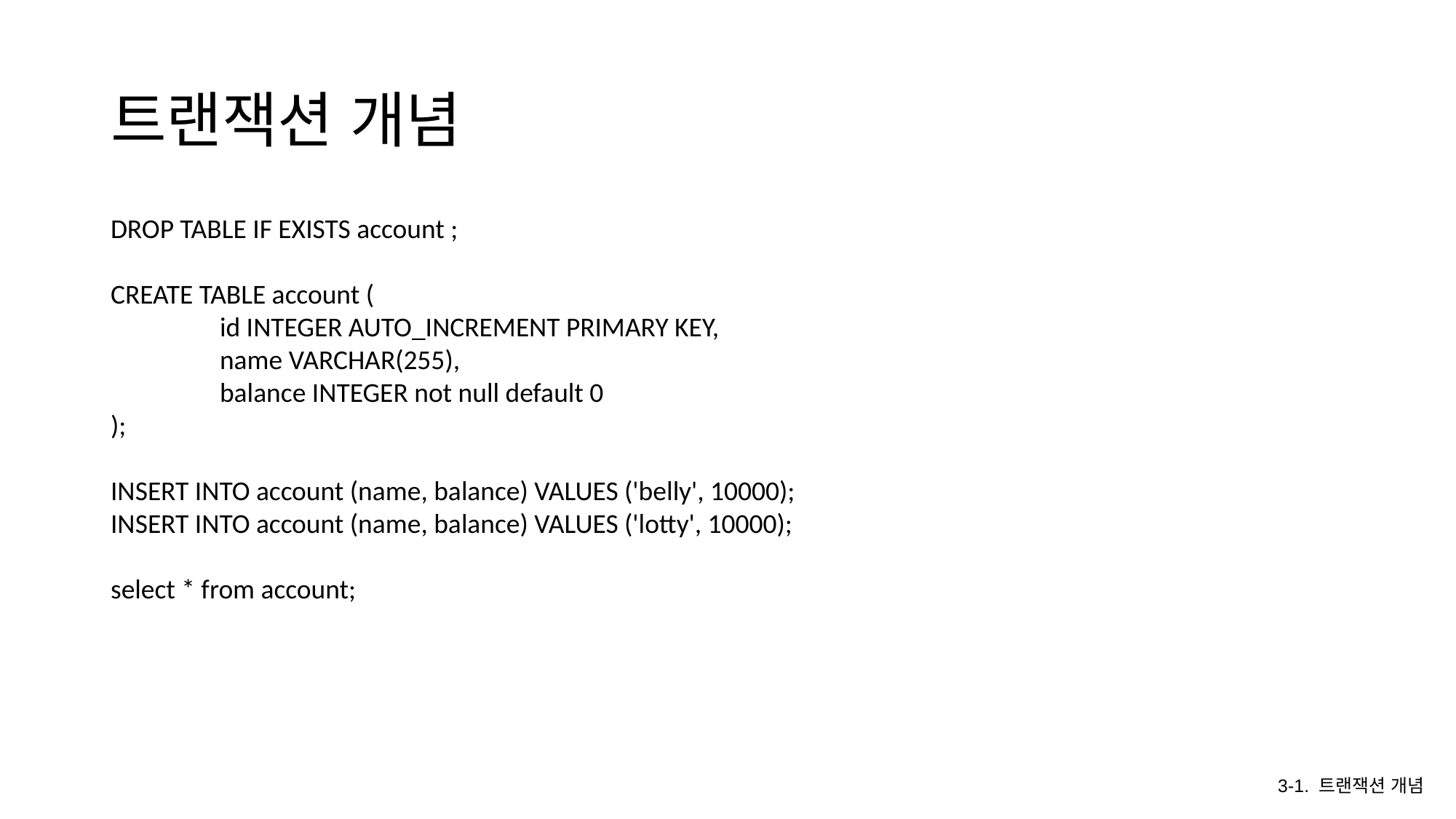

# 트랜잭션 개념
DROP TABLE IF EXISTS account ;

CREATE TABLE account (
	id INTEGER AUTO_INCREMENT PRIMARY KEY,
	name VARCHAR(255),
	balance INTEGER not null default 0
);

INSERT INTO account (name, balance) VALUES ('belly', 10000);
INSERT INTO account (name, balance) VALUES ('lotty', 10000);

select * from account;
3-1. 트랜잭션 개념